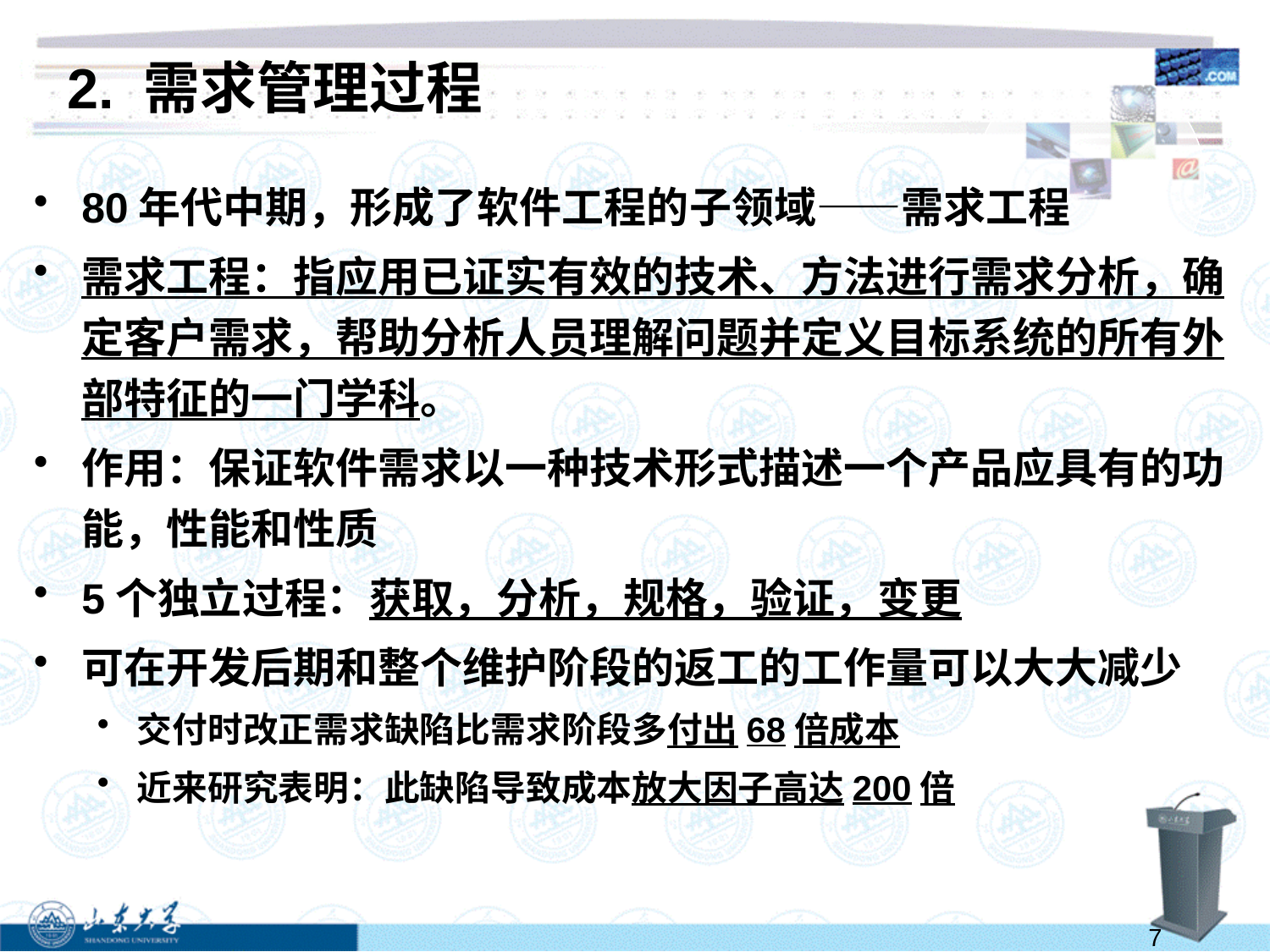

# 2. 需求管理过程
80年代中期，形成了软件工程的子领域——需求工程
需求工程：指应用已证实有效的技术、方法进行需求分析，确定客户需求，帮助分析人员理解问题并定义目标系统的所有外部特征的一门学科。
作用：保证软件需求以一种技术形式描述一个产品应具有的功能，性能和性质
5个独立过程：获取，分析，规格，验证，变更
可在开发后期和整个维护阶段的返工的工作量可以大大减少
交付时改正需求缺陷比需求阶段多付出68倍成本
近来研究表明：此缺陷导致成本放大因子高达200倍
7